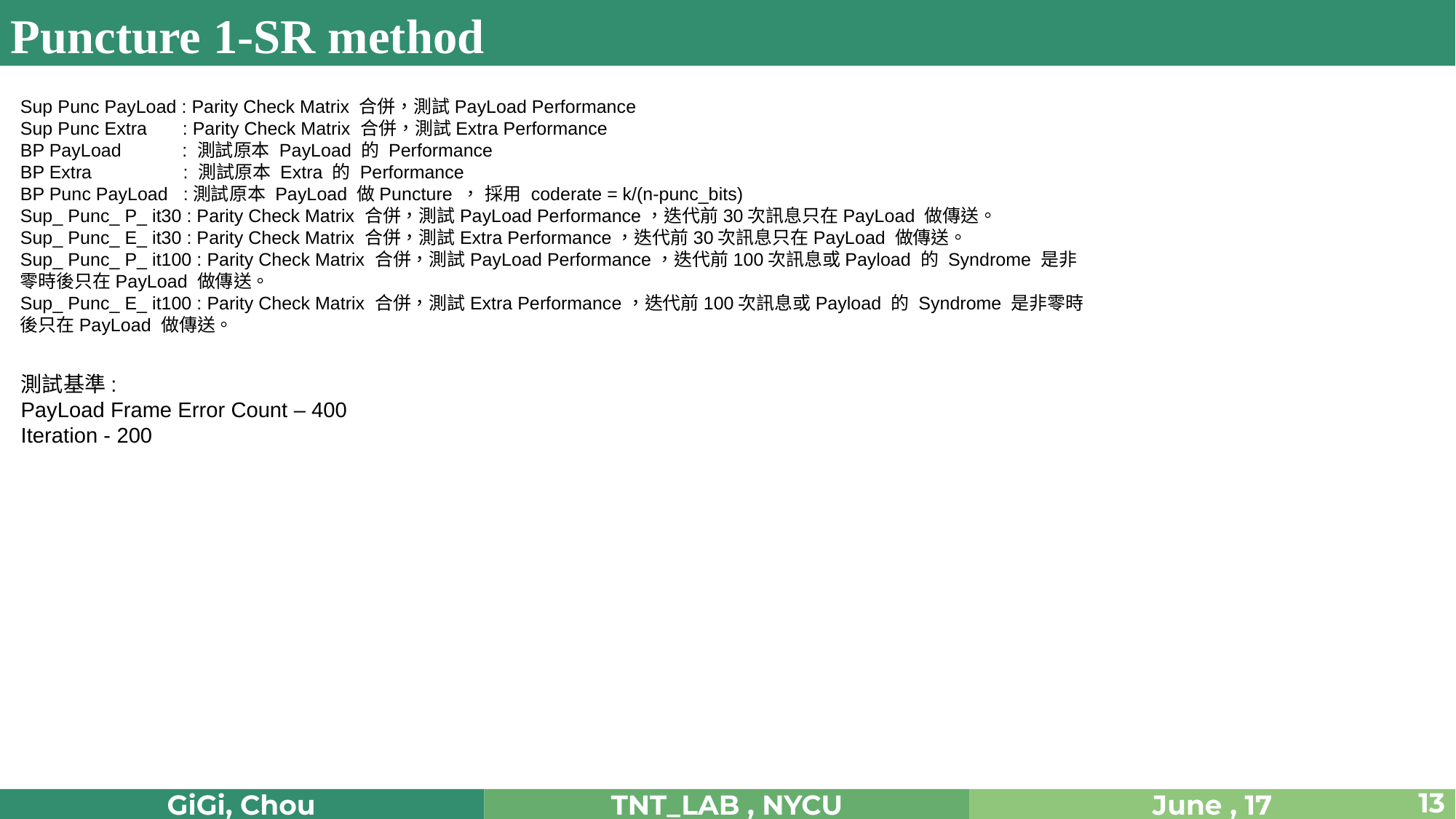

Puncture 1-SR method
Sup Punc PayLoad : Parity Check Matrix 合併，測試PayLoad Performance
Sup Punc Extra       : Parity Check Matrix 合併，測試Extra Performance
BP PayLoad            : 測試原本 PayLoad 的 Performance
BP Extra                  : 測試原本 Extra 的 Performance
BP Punc PayLoad   :測試原本 PayLoad 做Puncture ， 採用 coderate = k/(n-punc_bits)
Sup_ Punc_ P_ it30 : Parity Check Matrix 合併，測試PayLoad Performance，迭代前30次訊息只在PayLoad 做傳送。
Sup_ Punc_ E_ it30 : Parity Check Matrix 合併，測試Extra Performance，迭代前30次訊息只在PayLoad 做傳送。
Sup_ Punc_ P_ it100 : Parity Check Matrix 合併，測試PayLoad Performance，迭代前100次訊息或Payload 的 Syndrome 是非零時後只在PayLoad 做傳送。
Sup_ Punc_ E_ it100 : Parity Check Matrix 合併，測試Extra Performance，迭代前100次訊息或Payload 的 Syndrome 是非零時後只在PayLoad 做傳送。

測試基準:
PayLoad Frame Error Count – 400
Iteration - 200
13